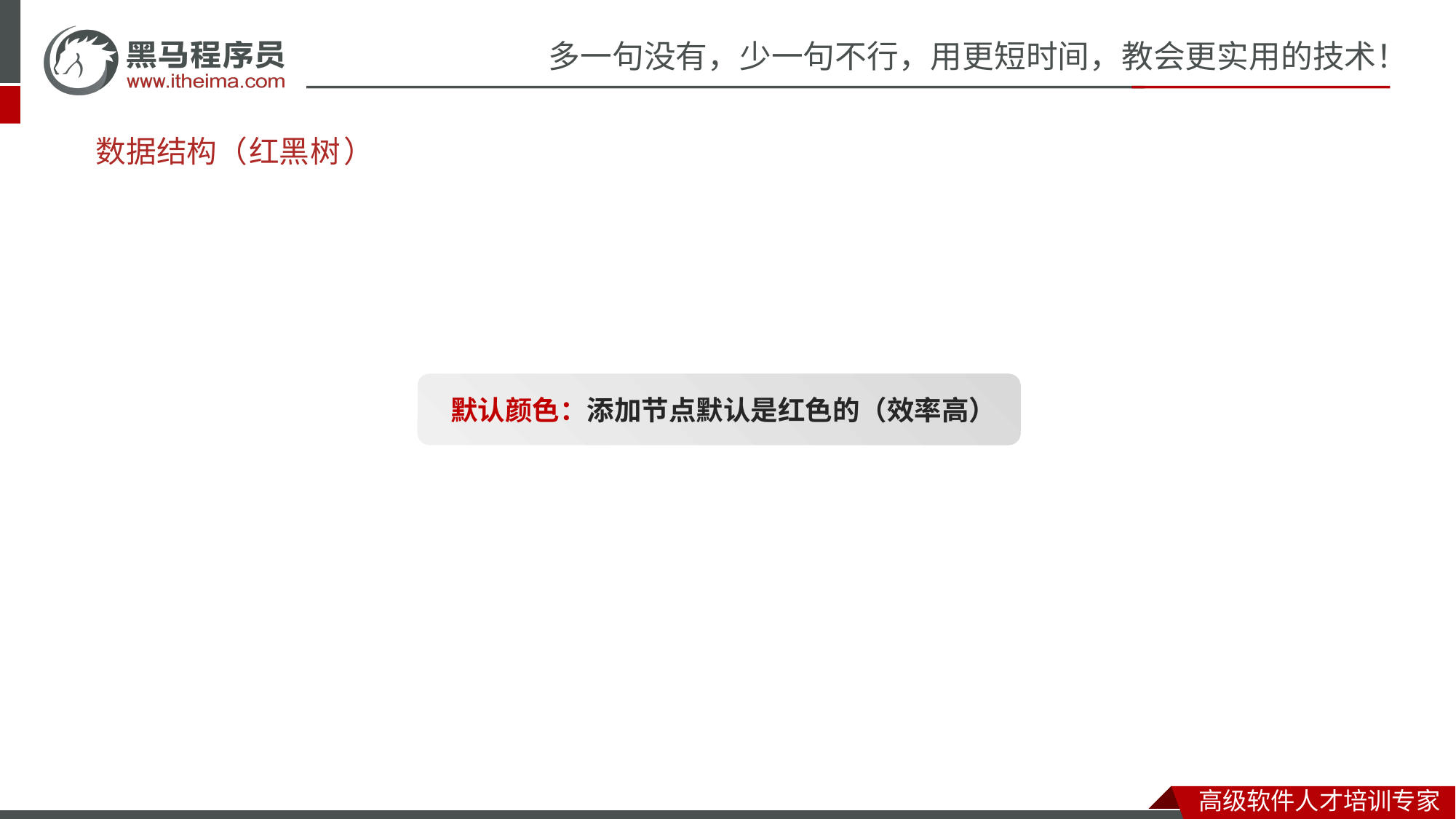

添加节点
# 数据结构（
红黑
树
）

默认颜色：添加节点默认是红色的（效率高）

规则2：根节点必须是黑色的

20
20
20
Nil
Nil
18
23
18
23
Nil
Nil
添加三个节点，调整一次